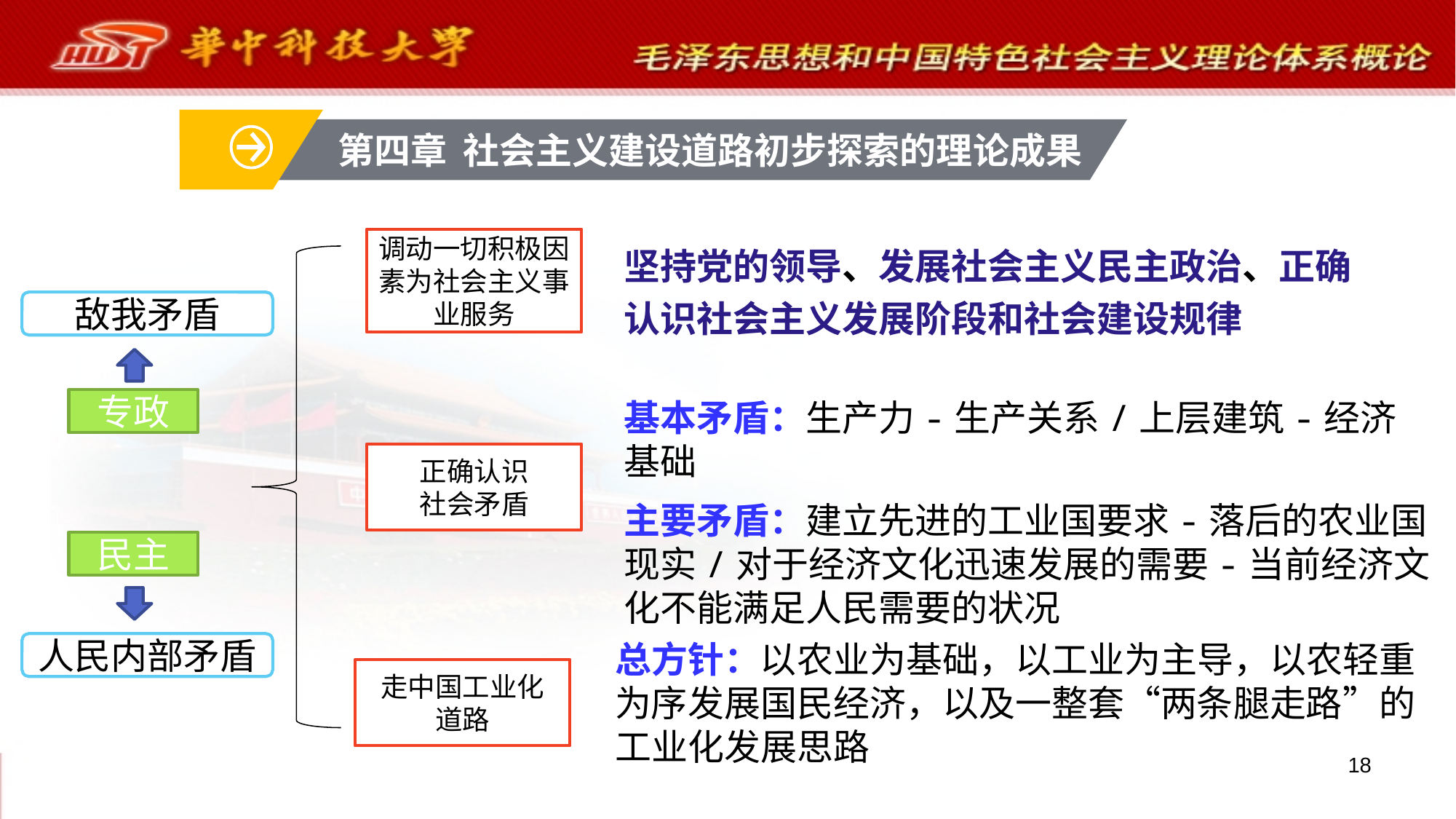

第四章  社会主义建设道路初步探索的理论成果

调动一切积极因素为社会主义事业服务
坚持党的领导、发展社会主义民主政治、正确认识社会主义发展阶段和社会建设规律

敌我矛盾

专政
基本矛盾：生产力-生产关系/上层建筑-经济基础
主要矛盾：建立先进的工业国要求-落后的农业国现实/对于经济文化迅速发展的需要-当前经济文化不能满足人民需要的状况
正确认识
社会矛盾
民主

总方针：以农业为基础，以工业为主导，以农轻重为序发展国民经济，以及一整套“两条腿走路”的工业化发展思路
人民内部矛盾
走中国工业化
道路
18